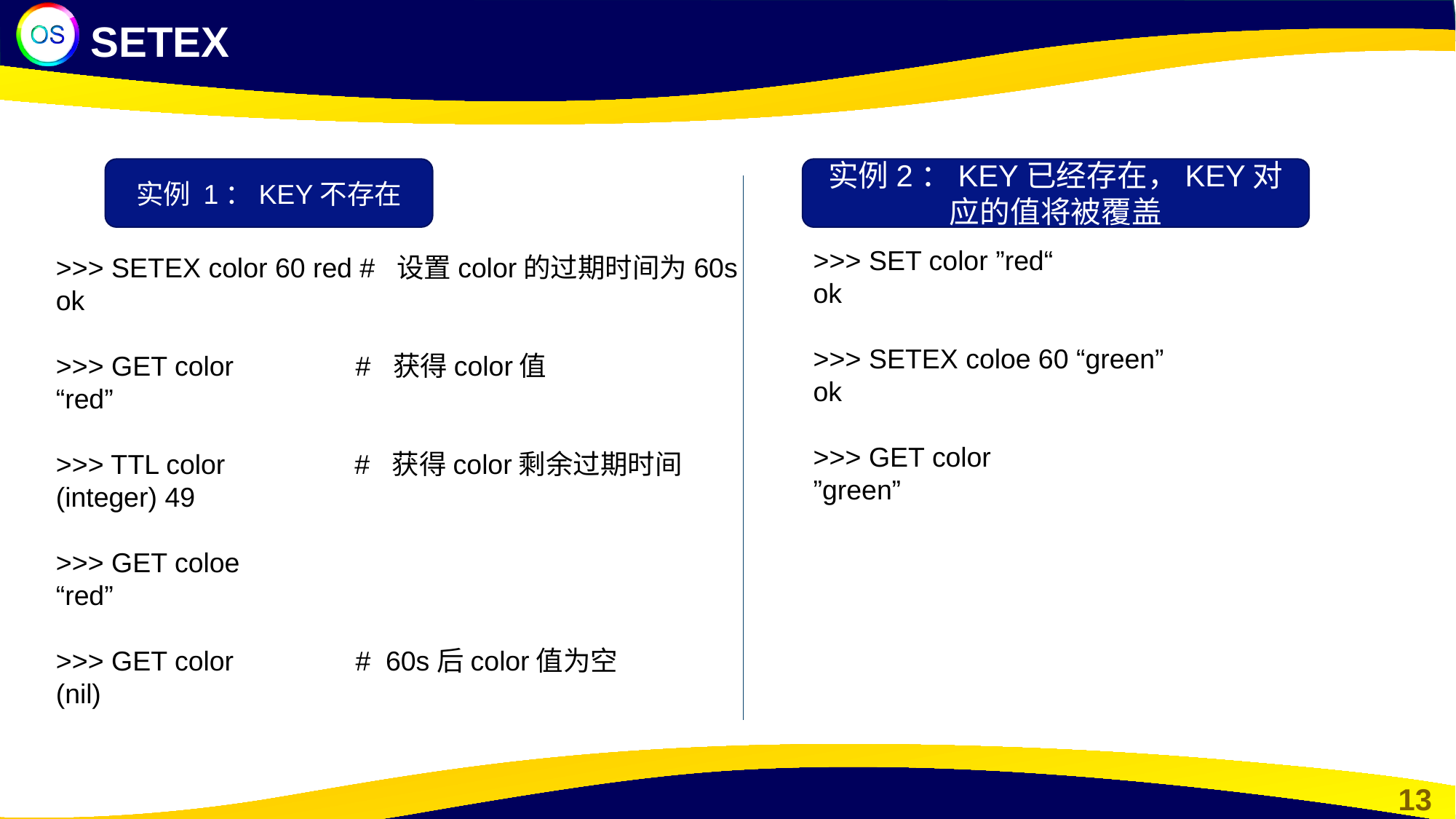

SETEX
实例 1：KEY不存在
实例2：KEY已经存在，KEY对应的值将被覆盖
>>> SET color ”red“
ok

>>> SETEX coloe 60 “green”
ok

>>> GET color
”green”
>>> SETEX color 60 red #  设置color的过期时间为60s
ok

>>> GET color                #  获得color值
“red”

>>> TTL color                 #  获得color剩余过期时间
(integer) 49

>>> GET coloe
“red”

>>> GET color                #  60s后color值为空
(nil)